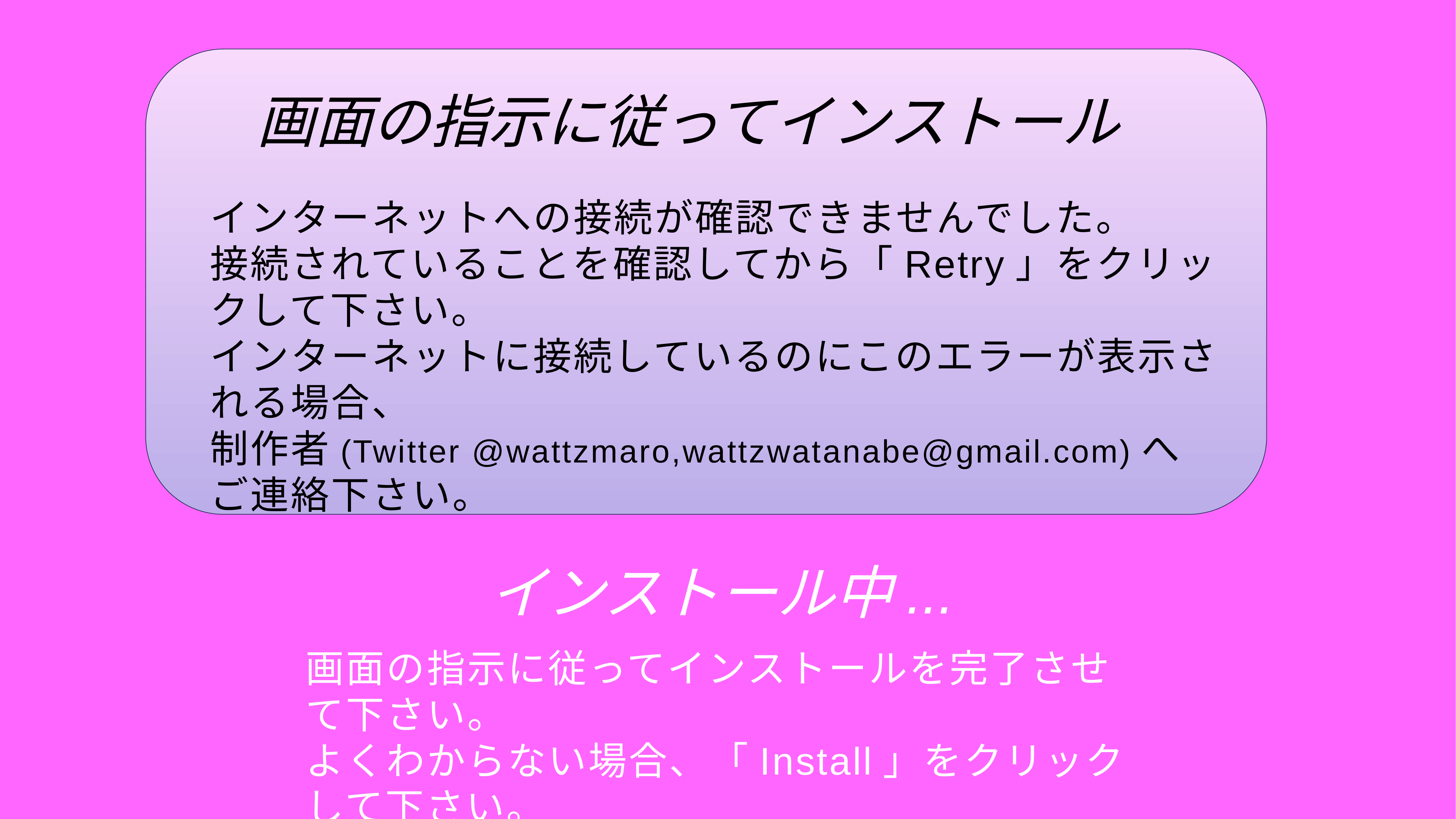

画面の指示に従ってインストール
インターネットへの接続が確認できませんでした。
接続されていることを確認してから「Retry」をクリックして下さい。
インターネットに接続しているのにこのエラーが表示される場合、
制作者(Twitter @wattzmaro,wattzwatanabe@gmail.com)へ
ご連絡下さい。
インストール中...
画面の指示に従ってインストールを完了させて下さい。
よくわからない場合、「Install」をクリックして下さい。